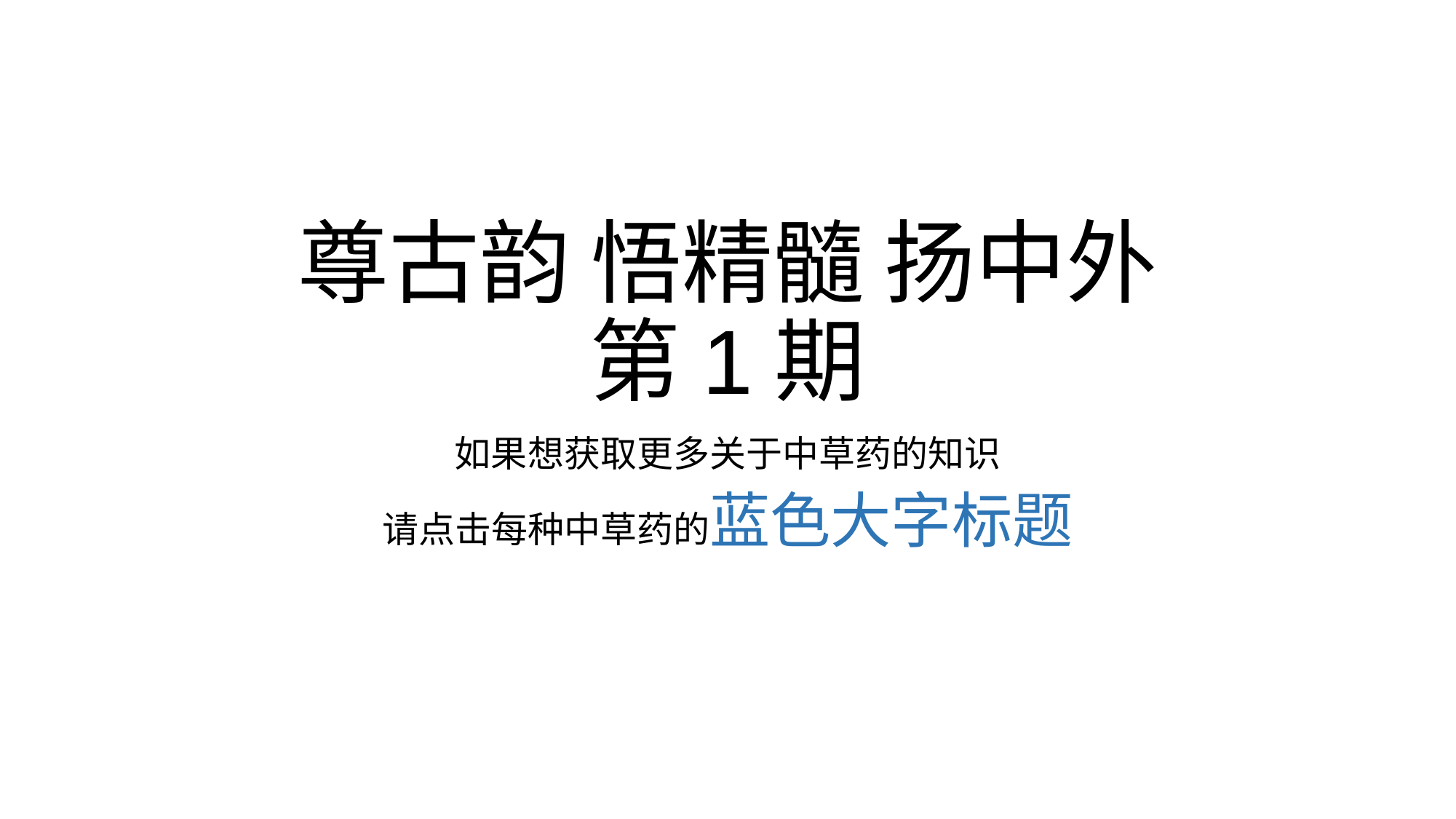

# 尊古韵 悟精髓 扬中外 第1期
如果想获取更多关于中草药的知识
请点击每种中草药的蓝色大字标题